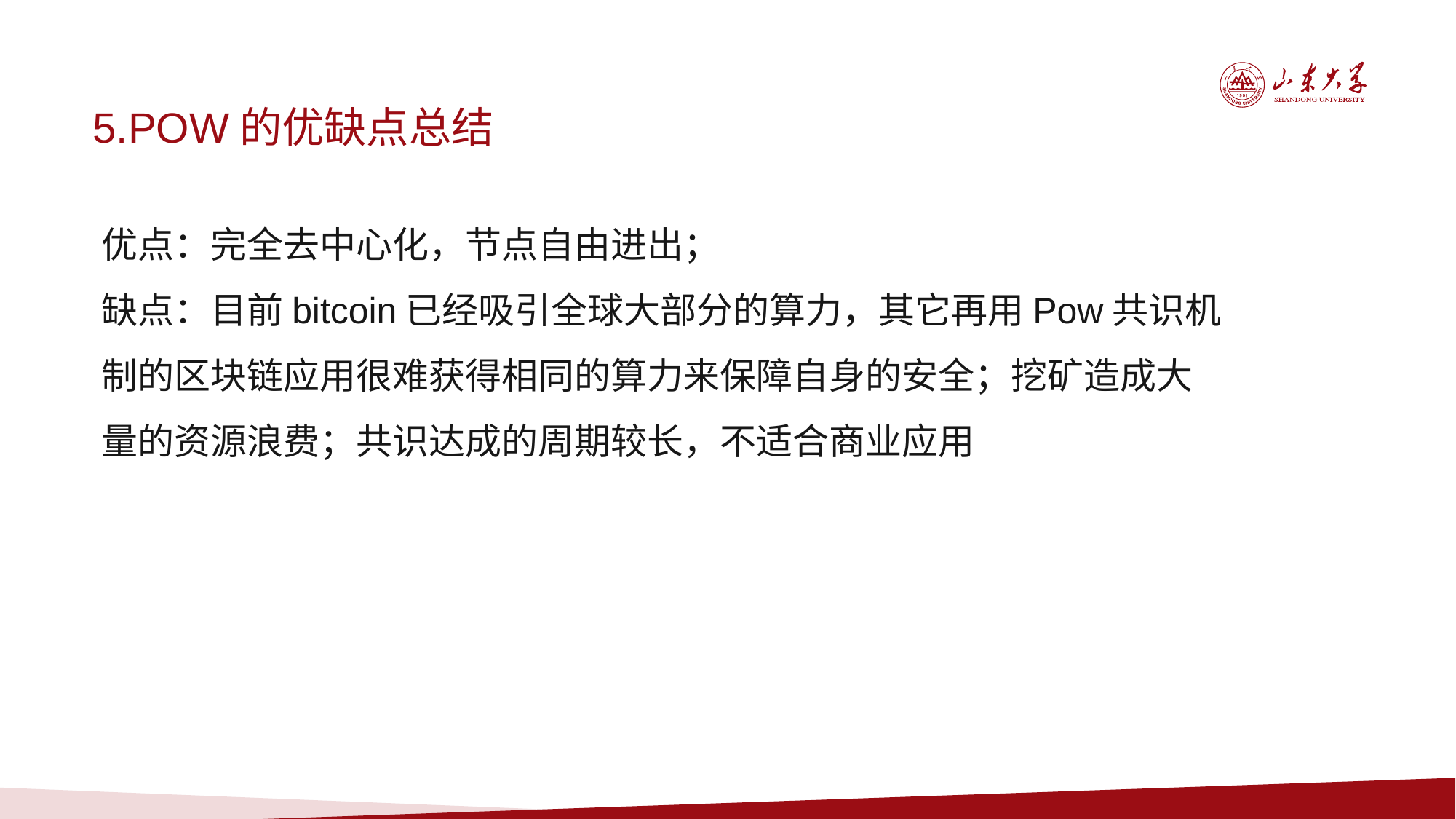

5.POW的优缺点总结
优点：完全去中心化，节点自由进出；
缺点：目前bitcoin已经吸引全球大部分的算力，其它再用Pow共识机制的区块链应用很难获得相同的算力来保障自身的安全；挖矿造成大量的资源浪费；共识达成的周期较长，不适合商业应用